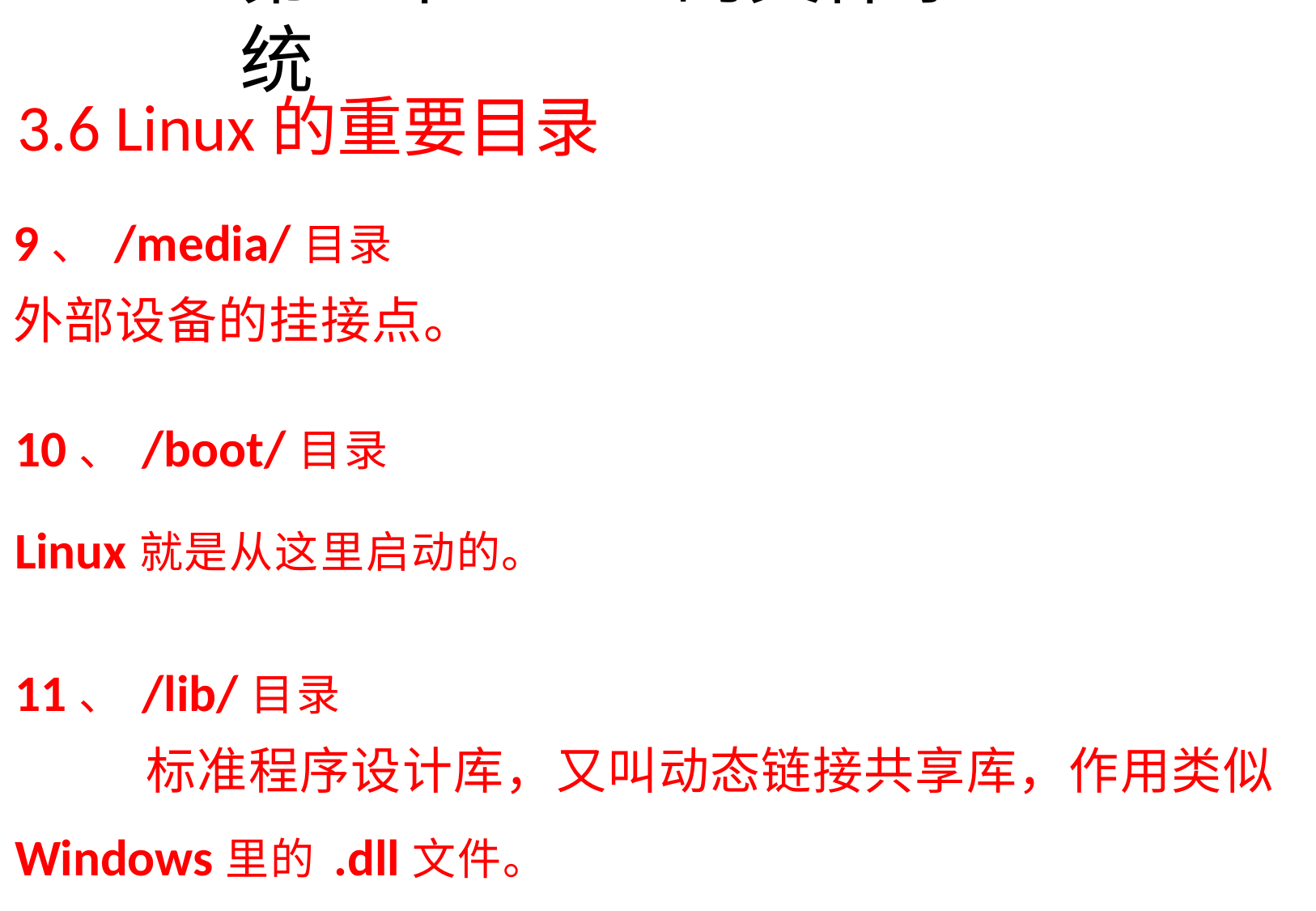

# 第3章Linux的文件系统
3.6 Linux的重要目录
9、/media/目录
外部设备的挂接点。
10、/boot/目录
Linux就是从这里启动的。
11、/lib/目录
标准程序设计库，又叫动态链接共享库，作用类似
Windows里的.dll文件。